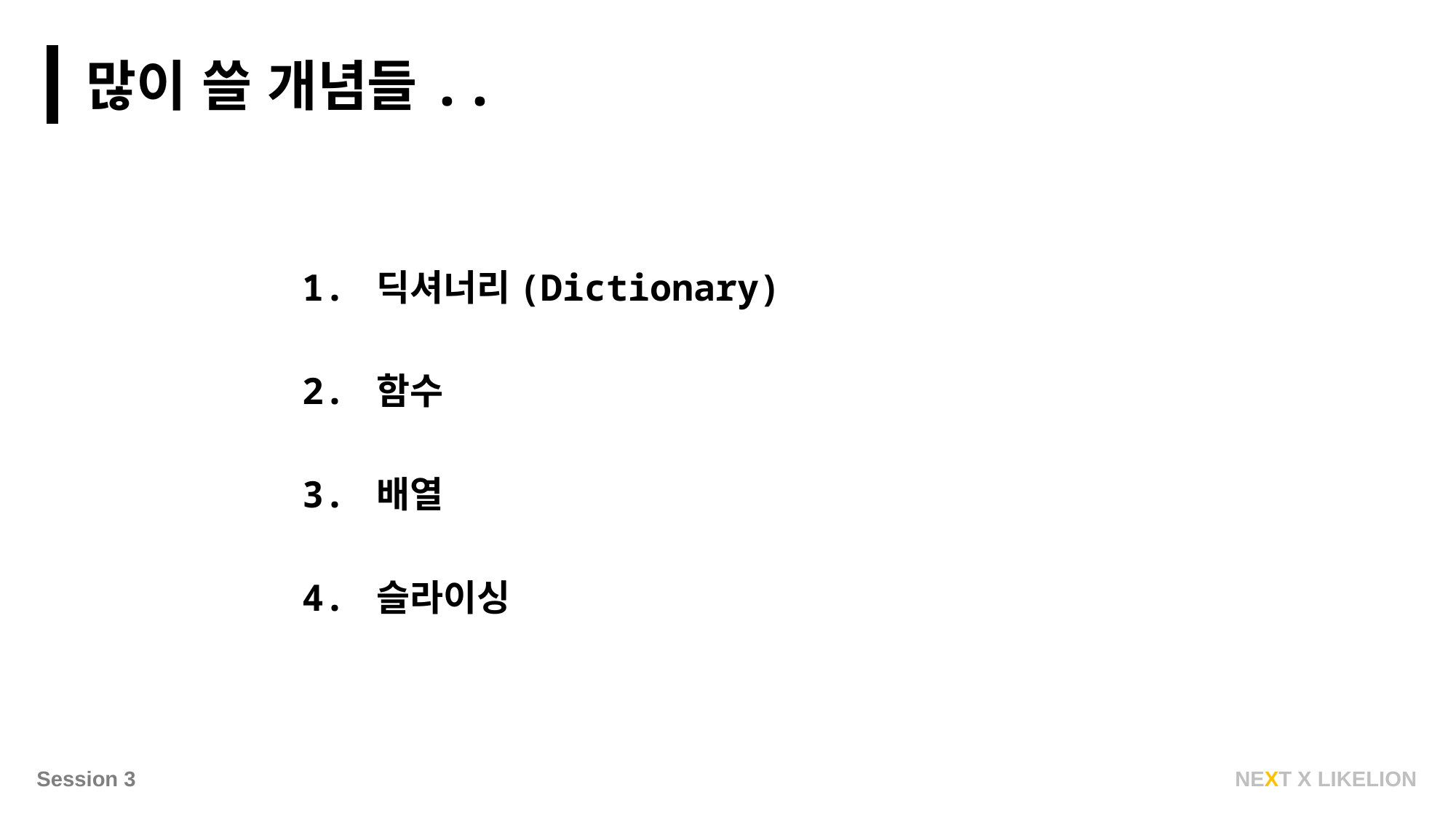

많이 쓸 개념들..
1. 딕셔너리(Dictionary)
2. 함수
3. 배열
4. 슬라이싱
NEXT X LIKELION
Session 3